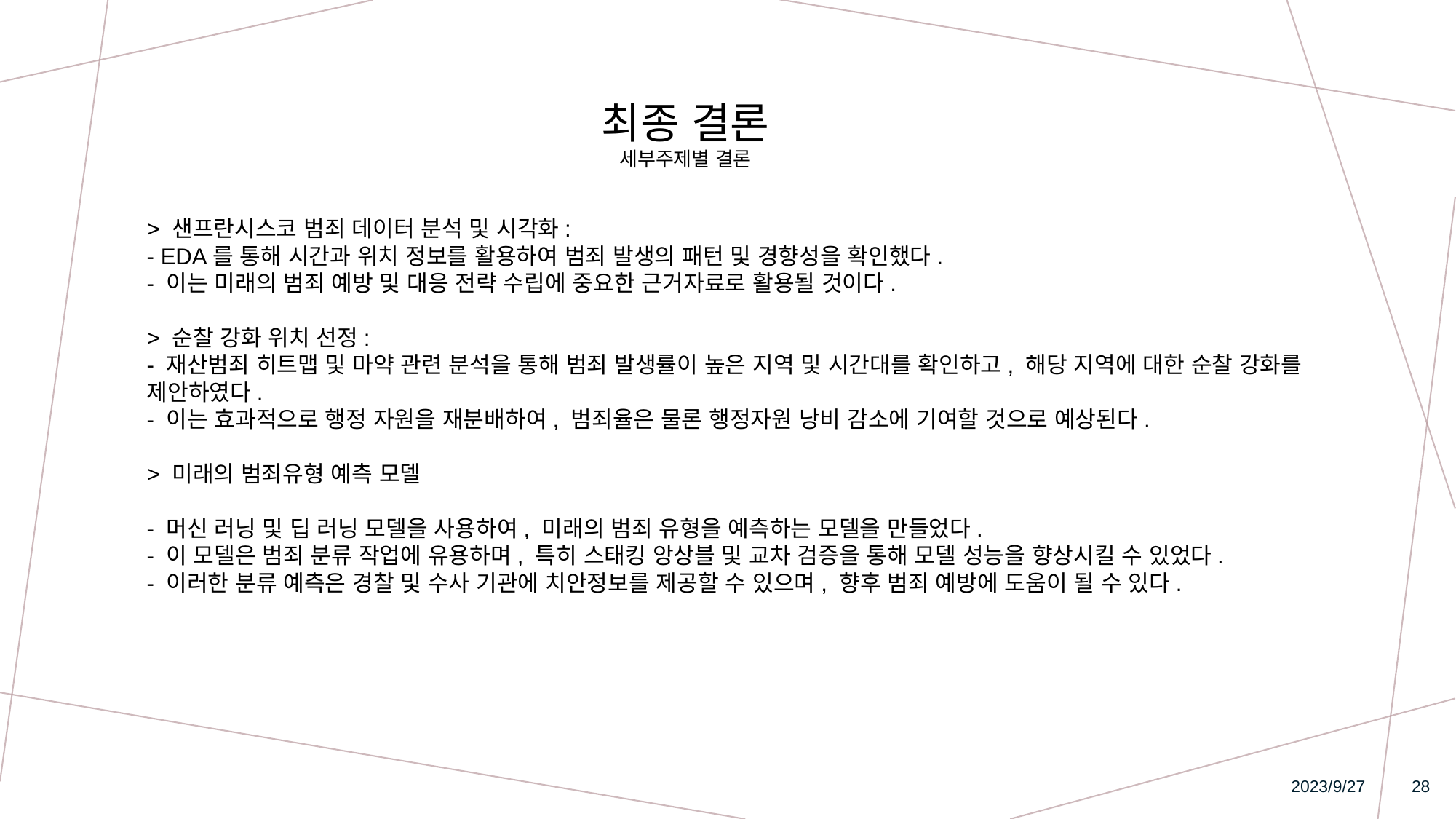

최종 결론
세부주제별 결론
> 샌프란시스코 범죄 데이터 분석 및 시각화:
- EDA를 통해 시간과 위치 정보를 활용하여 범죄 발생의 패턴 및 경향성을 확인했다.
- 이는 미래의 범죄 예방 및 대응 전략 수립에 중요한 근거자료로 활용될 것이다.

> 순찰 강화 위치 선정:
- 재산범죄 히트맵 및 마약 관련 분석을 통해 범죄 발생률이 높은 지역 및 시간대를 확인하고, 해당 지역에 대한 순찰 강화를 제안하였다.
- 이는 효과적으로 행정 자원을 재분배하여, 범죄율은 물론 행정자원 낭비 감소에 기여할 것으로 예상된다.

> 미래의 범죄유형 예측 모델

- 머신 러닝 및 딥 러닝 모델을 사용하여, 미래의 범죄 유형을 예측하는 모델을 만들었다.
- 이 모델은 범죄 분류 작업에 유용하며, 특히 스태킹 앙상블 및 교차 검증을 통해 모델 성능을 향상시킬 수 있었다.
- 이러한 분류 예측은 경찰 및 수사 기관에 치안정보를 제공할 수 있으며, 향후 범죄 예방에 도움이 될 수 있다.

2023/9/27
28